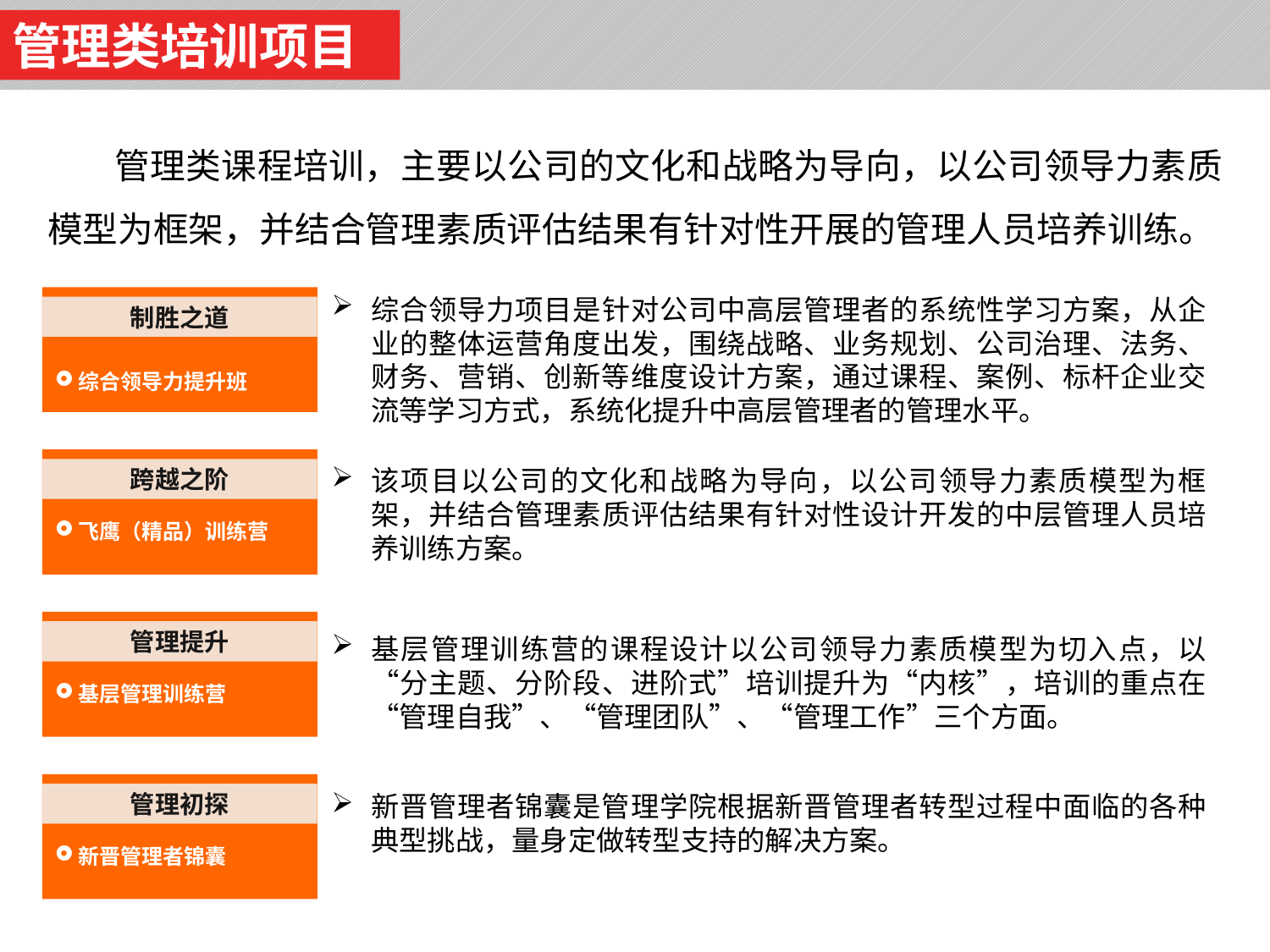

管理类培训项目
       管理类课程培训，主要以公司的文化和战略为导向，以公司领导力素质模型为框架，并结合管理素质评估结果有针对性开展的管理人员培养训练。
综合领导力项目是针对公司中高层管理者的系统性学习方案，从企业的整体运营角度出发，围绕战略、业务规划、公司治理、法务、财务、营销、创新等维度设计方案，通过课程、案例、标杆企业交流等学习方式，系统化提升中高层管理者的管理水平。

制胜之道
综合领导力提升班

跨越之阶
飞鹰（精品）训练营
该项目以公司的文化和战略为导向，以公司领导力素质模型为框架，并结合管理素质评估结果有针对性设计开发的中层管理人员培养训练方案。

管理提升
基层管理训练营
基层管理训练营的课程设计以公司领导力素质模型为切入点，以“分主题、分阶段、进阶式”培训提升为“内核”，培训的重点在“管理自我”、“管理团队”、“管理工作”三个方面。

管理初探
新晋管理者锦囊
新晋管理者锦囊是管理学院根据新晋管理者转型过程中面临的各种典型挑战，量身定做转型支持的解决方案。